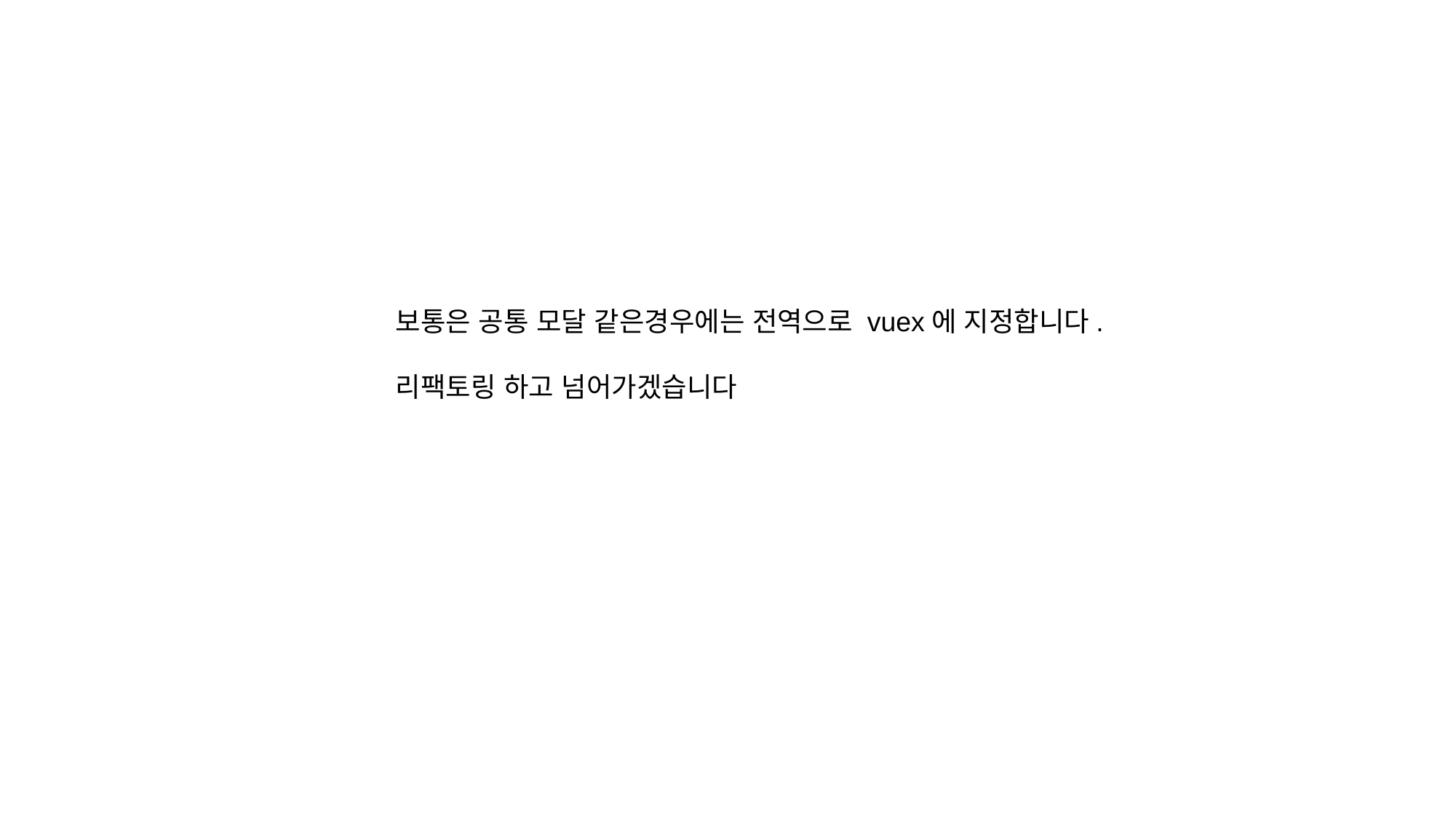

보통은 공통 모달 같은경우에는 전역으로 vuex에 지정합니다.

리팩토링 하고 넘어가겠습니다